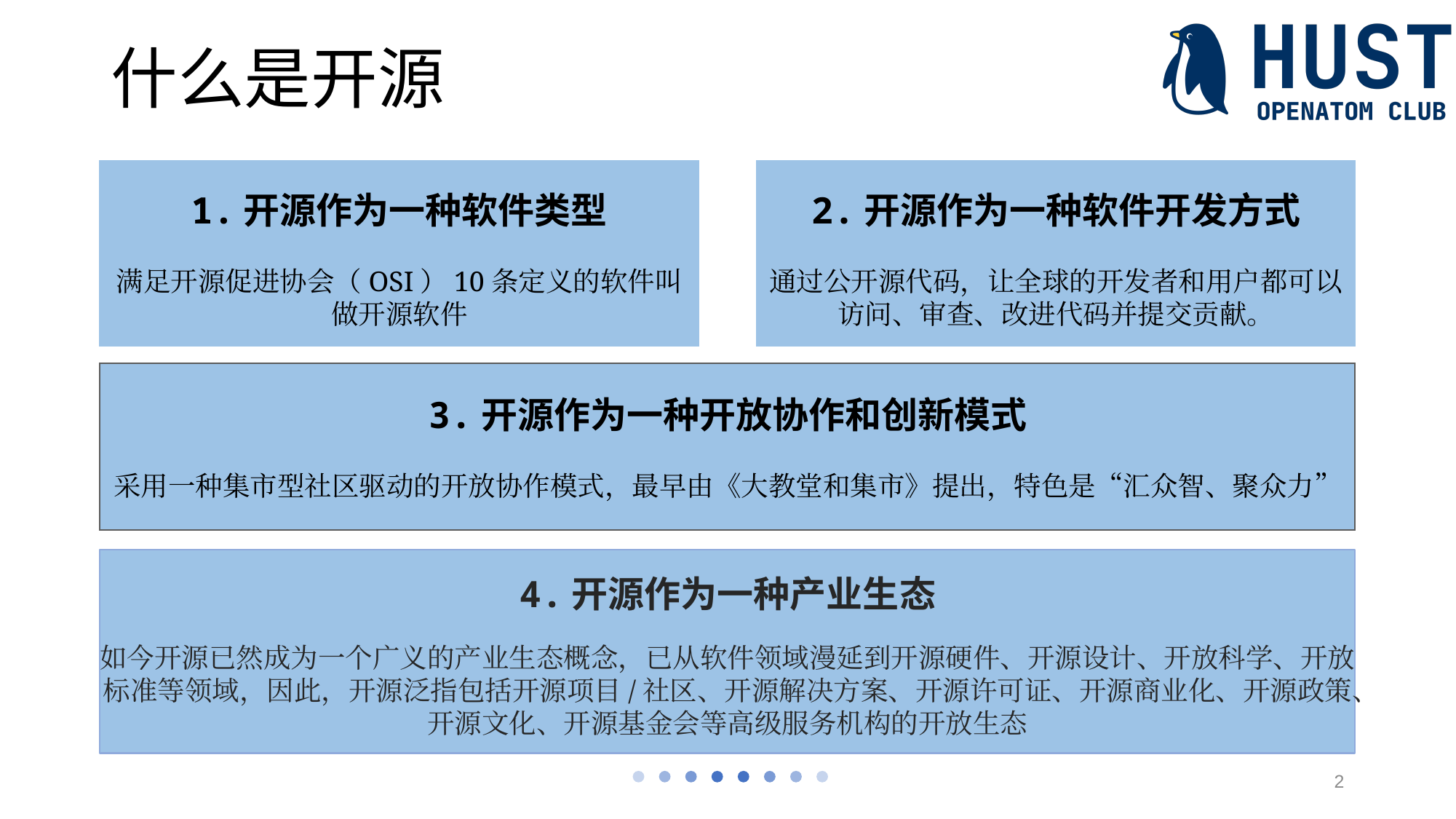

# 什么是开源

1.开源作为一种软件类型

满足开源促进协会（OSI）10条定义的软件叫做开源软件

2.开源作为一种软件开发方式

通过公开源代码，让全球的开发者和用户都可以访问、审查、改进代码并提交贡献。

3.开源作为一种开放协作和创新模式

采用一种集市型社区驱动的开放协作模式，最早由《大教堂和集市》提出，特色是“汇众智、聚众力”

4.开源作为一种产业生态

如今开源已然成为一个广义的产业生态概念，已从软件领域漫延到开源硬件、开源设计、开放科学、开放标准等领域，因此，开源泛指包括开源项目/社区、开源解决方案、开源许可证、开源商业化、开源政策、开源文化、开源基金会等高级服务机构的开放生态
2